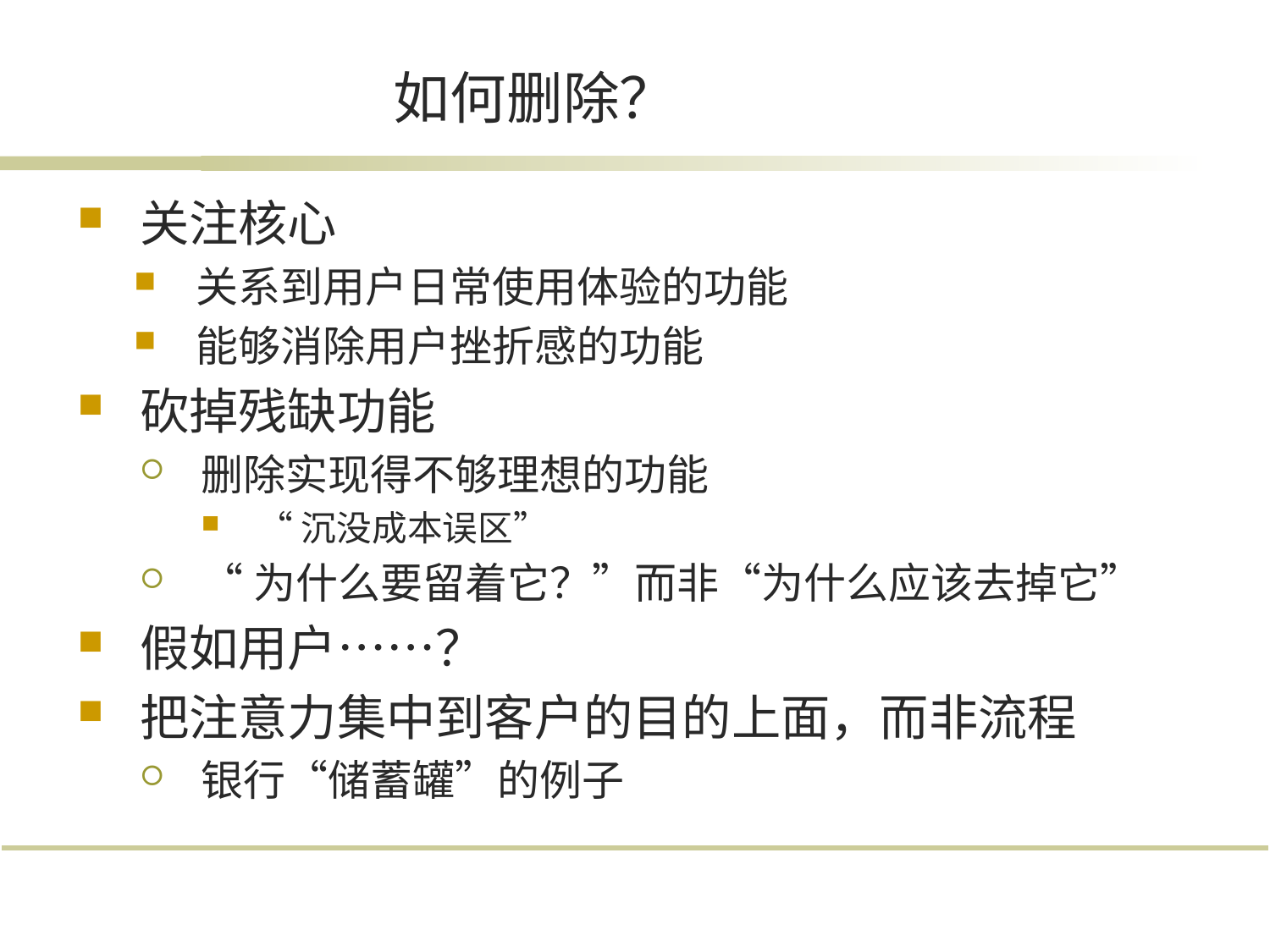

如何删除？
关注核心
关系到用户日常使用体验的功能
能够消除用户挫折感的功能
砍掉残缺功能
删除实现得不够理想的功能
“沉没成本误区”
“为什么要留着它？”而非“为什么应该去掉它”
假如用户……？
把注意力集中到客户的目的上面，而非流程
银行“储蓄罐”的例子